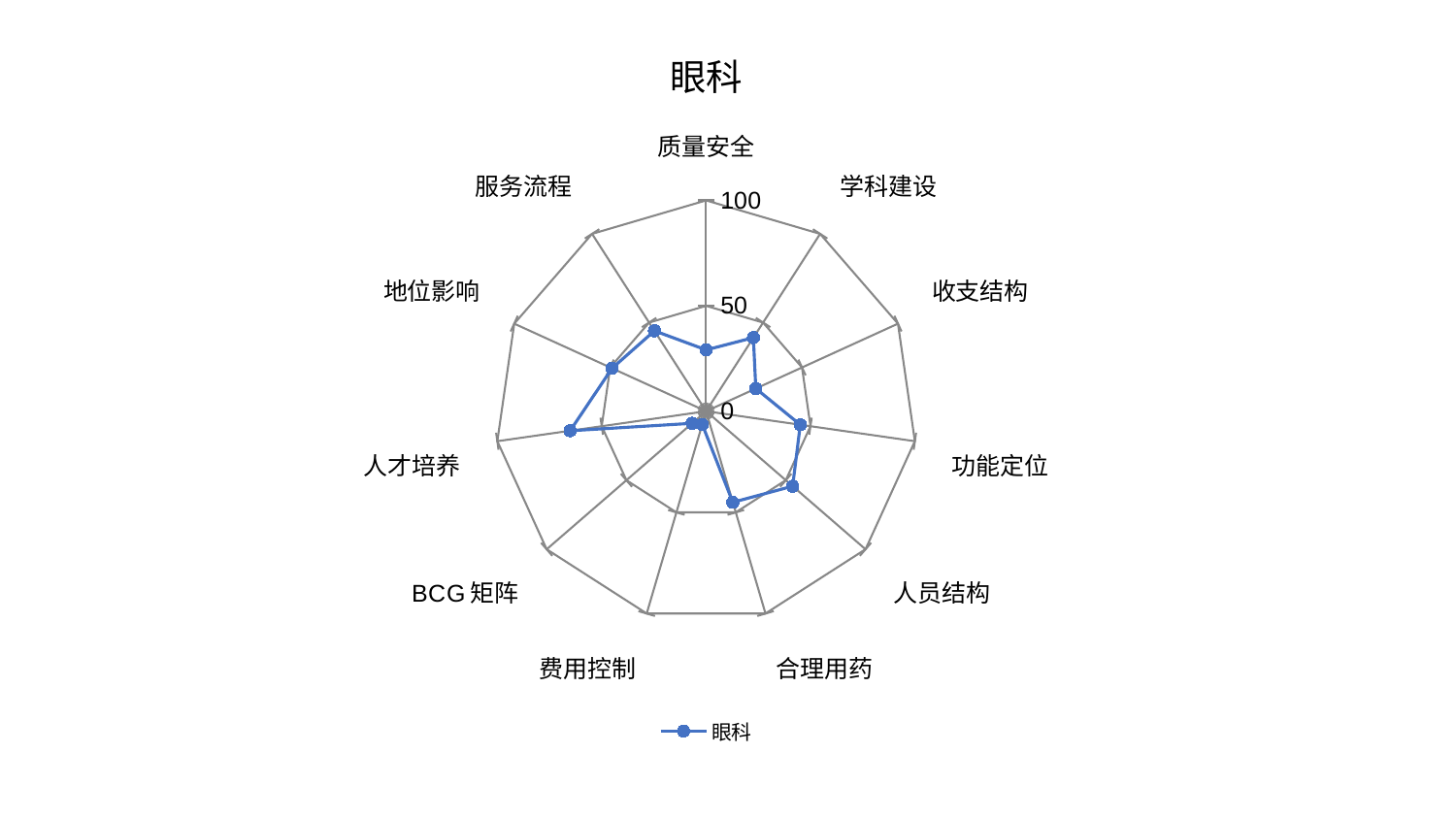

### Chart: 眼科

| Category | 眼科 |
|---|---|
| 质量安全 | 29.076099163904882 |
| 学科建设 | 41.49706390636041 |
| 收支结构 | 25.916989747828282 |
| 功能定位 | 45.11806155110549 |
| 人员结构 | 54.29735164860076 |
| 合理用药 | 45.00740097991914 |
| 费用控制 | 6.53596663915385 |
| BCG矩阵 | 8.778440667259513 |
| 人才培养 | 65.12424414170617 |
| 地位影响 | 49.03711031710219 |
| 服务流程 | 45.33040463291933 |
128